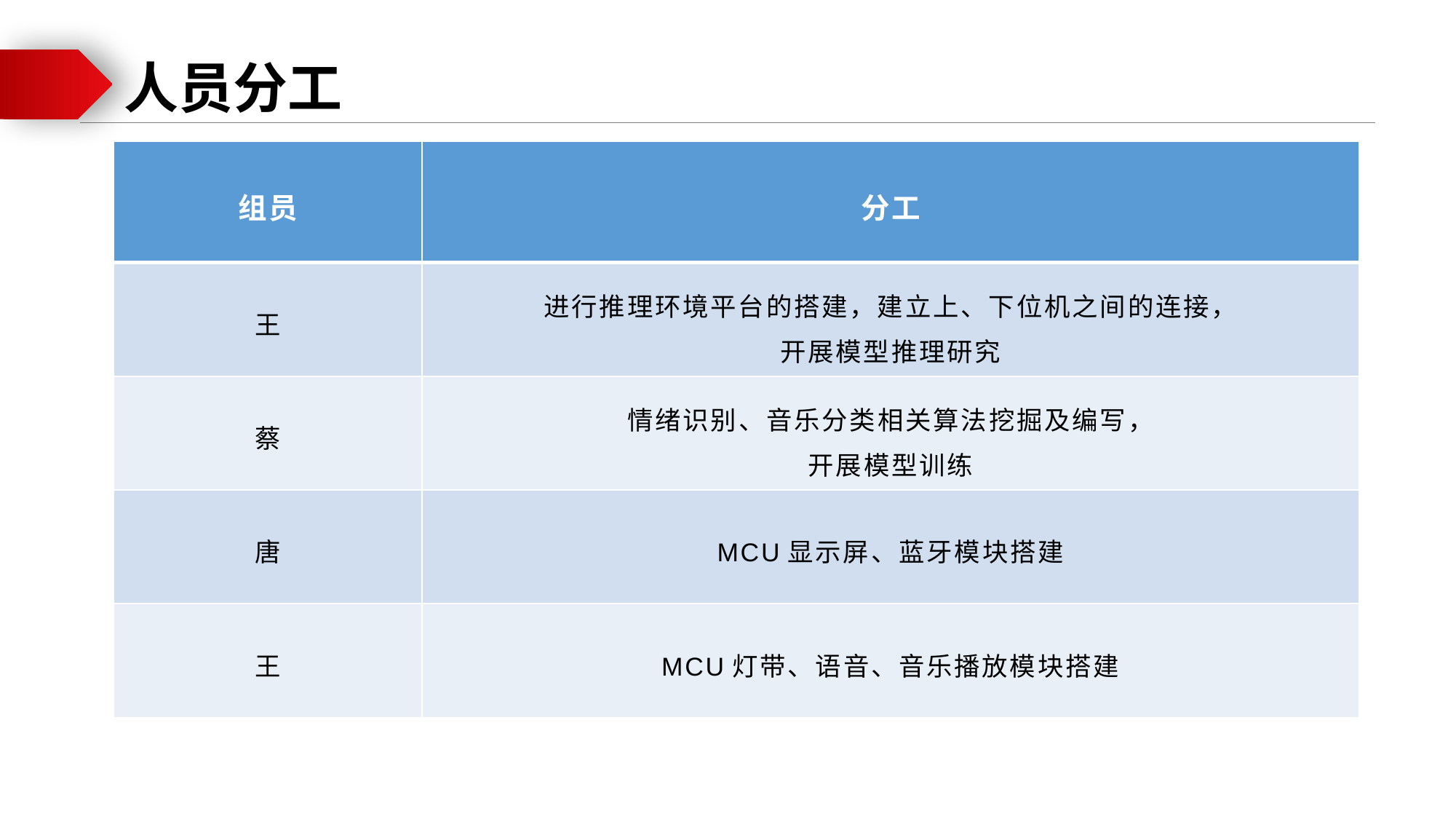

人员分工
| 组员 | 分工 |
| --- | --- |
| 王 | 进行推理环境平台的搭建，建立上、下位机之间的连接， 开展模型推理研究 |
| 蔡 | 情绪识别、音乐分类相关算法挖掘及编写， 开展模型训练 |
| 唐 | MCU显示屏、蓝牙模块搭建 |
| 王 | MCU灯带、语音、音乐播放模块搭建 |